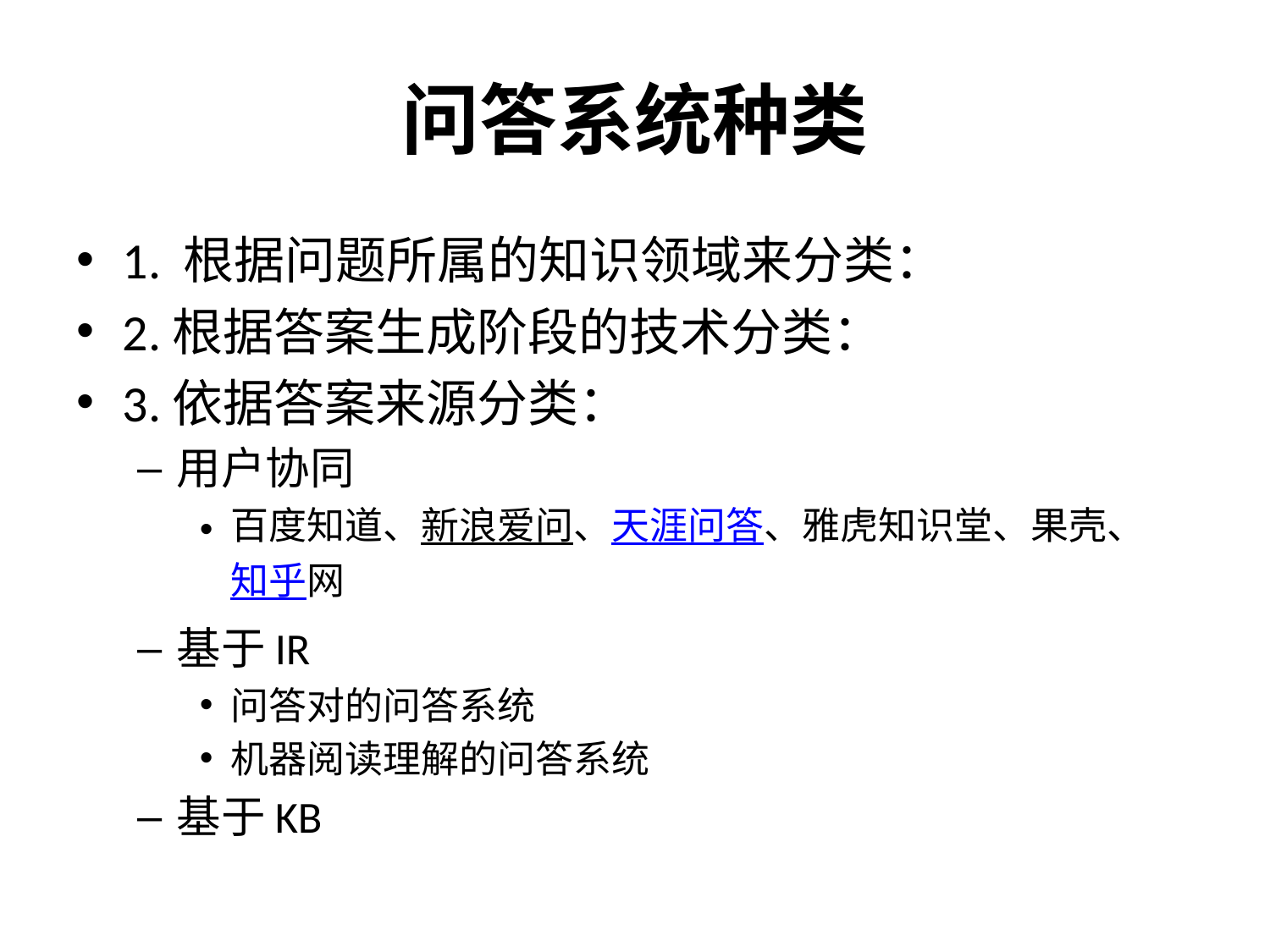

# 问答系统种类
1. 根据问题所属的知识领域来分类：
2.根据答案生成阶段的技术分类：
3.依据答案来源分类：
用户协同
百度知道、新浪爱问、天涯问答、雅虎知识堂、果壳、知乎网
基于IR
问答对的问答系统
机器阅读理解的问答系统
基于KB